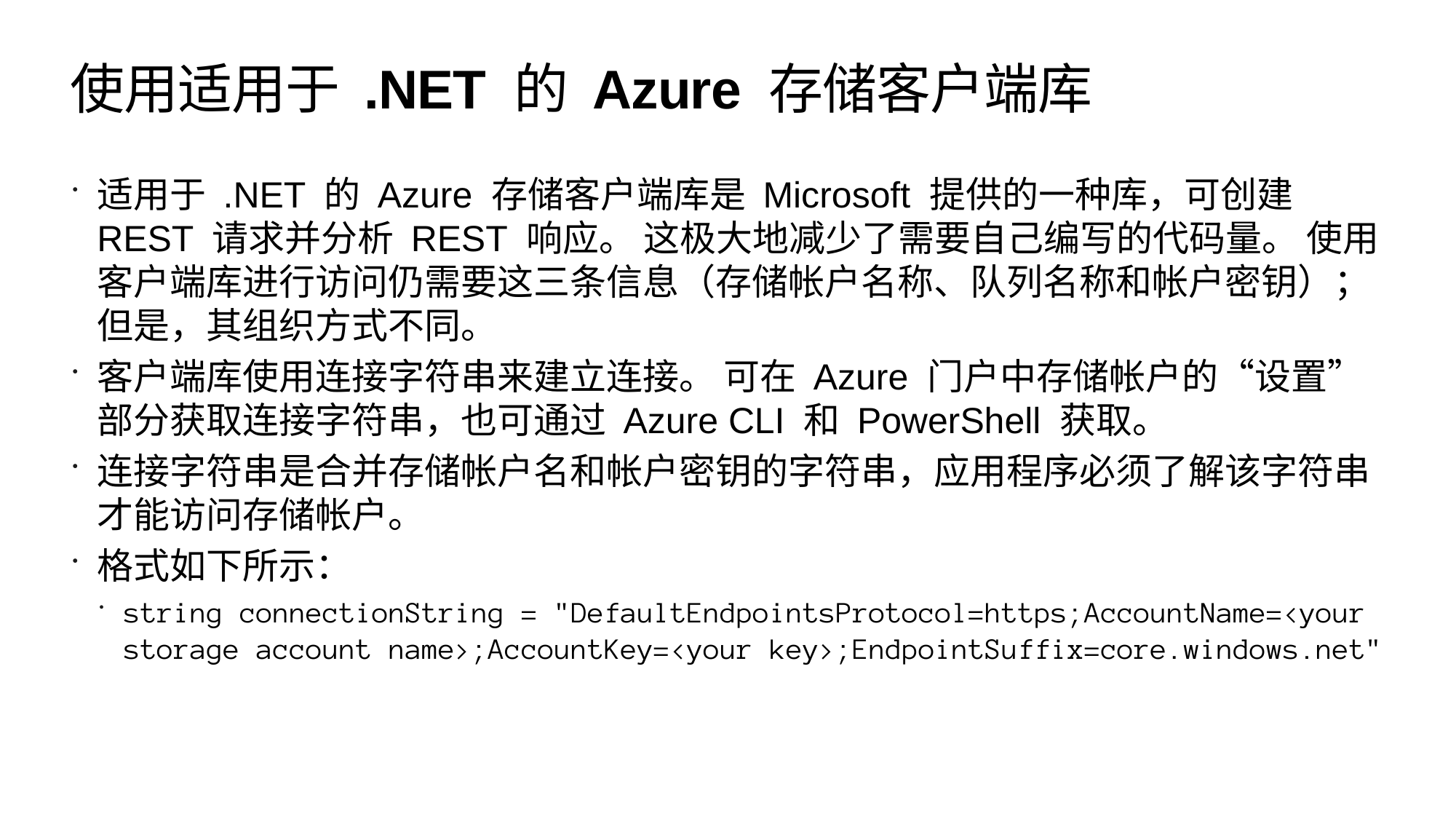

# 使用适用于 .NET 的 Azure 存储客户端库
适用于 .NET 的 Azure 存储客户端库是 Microsoft 提供的一种库，可创建 REST 请求并分析 REST 响应。 这极大地减少了需要自己编写的代码量。 使用客户端库进行访问仍需要这三条信息（存储帐户名称、队列名称和帐户密钥）；但是，其组织方式不同。
客户端库使用连接字符串来建立连接。 可在 Azure 门户中存储帐户的“设置”部分获取连接字符串，也可通过 Azure CLI 和 PowerShell 获取。
连接字符串是合并存储帐户名和帐户密钥的字符串，应用程序必须了解该字符串才能访问存储帐户。
格式如下所示：
string connectionString = "DefaultEndpointsProtocol=https;AccountName=<your storage account name>;AccountKey=<your key>;EndpointSuffix=core.windows.net"